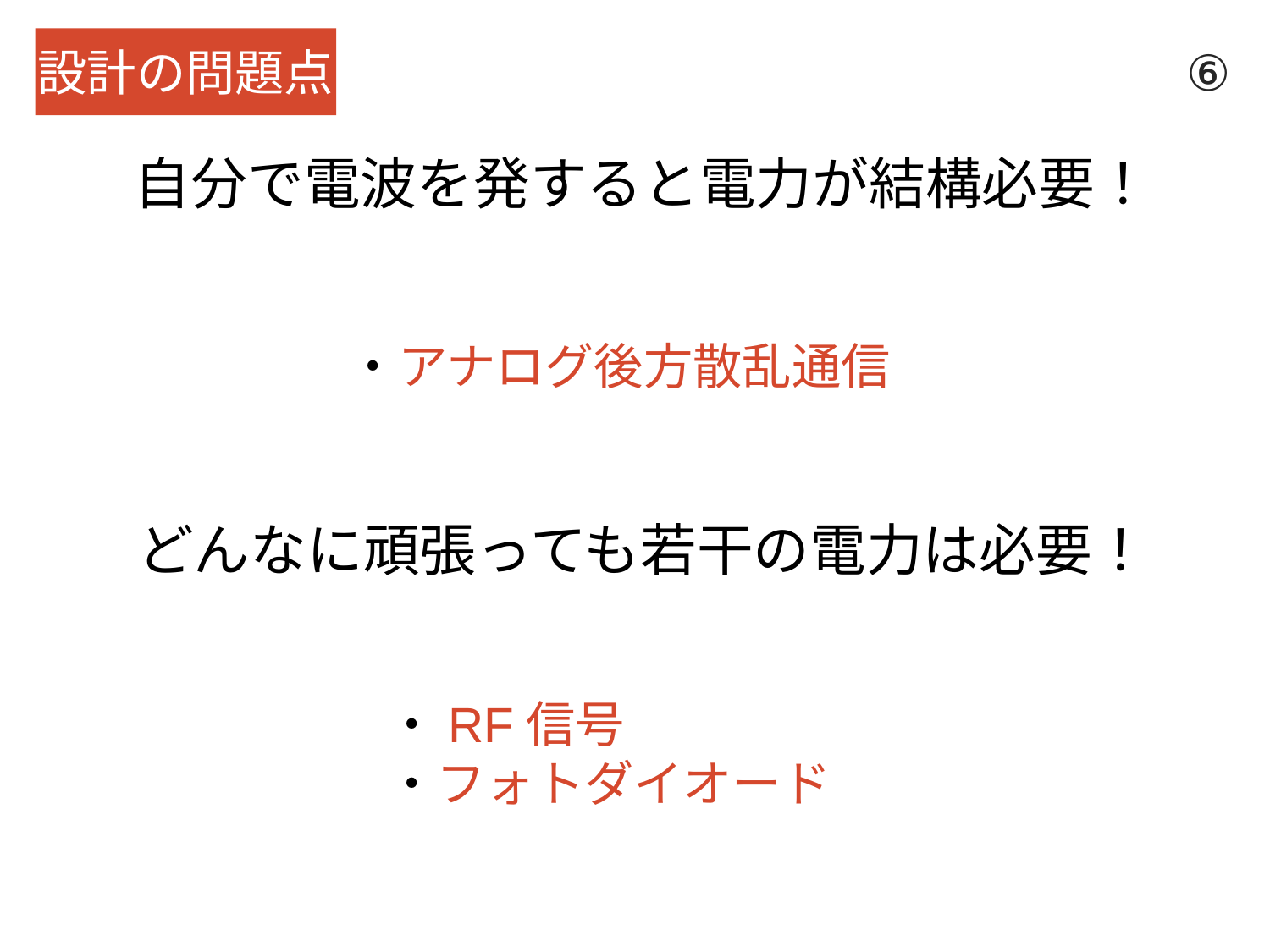

設計の問題点
⑥
自分で電波を発すると電力が結構必要！
・アナログ後方散乱通信
どんなに頑張っても若干の電力は必要！
・RF信号
・フォトダイオード